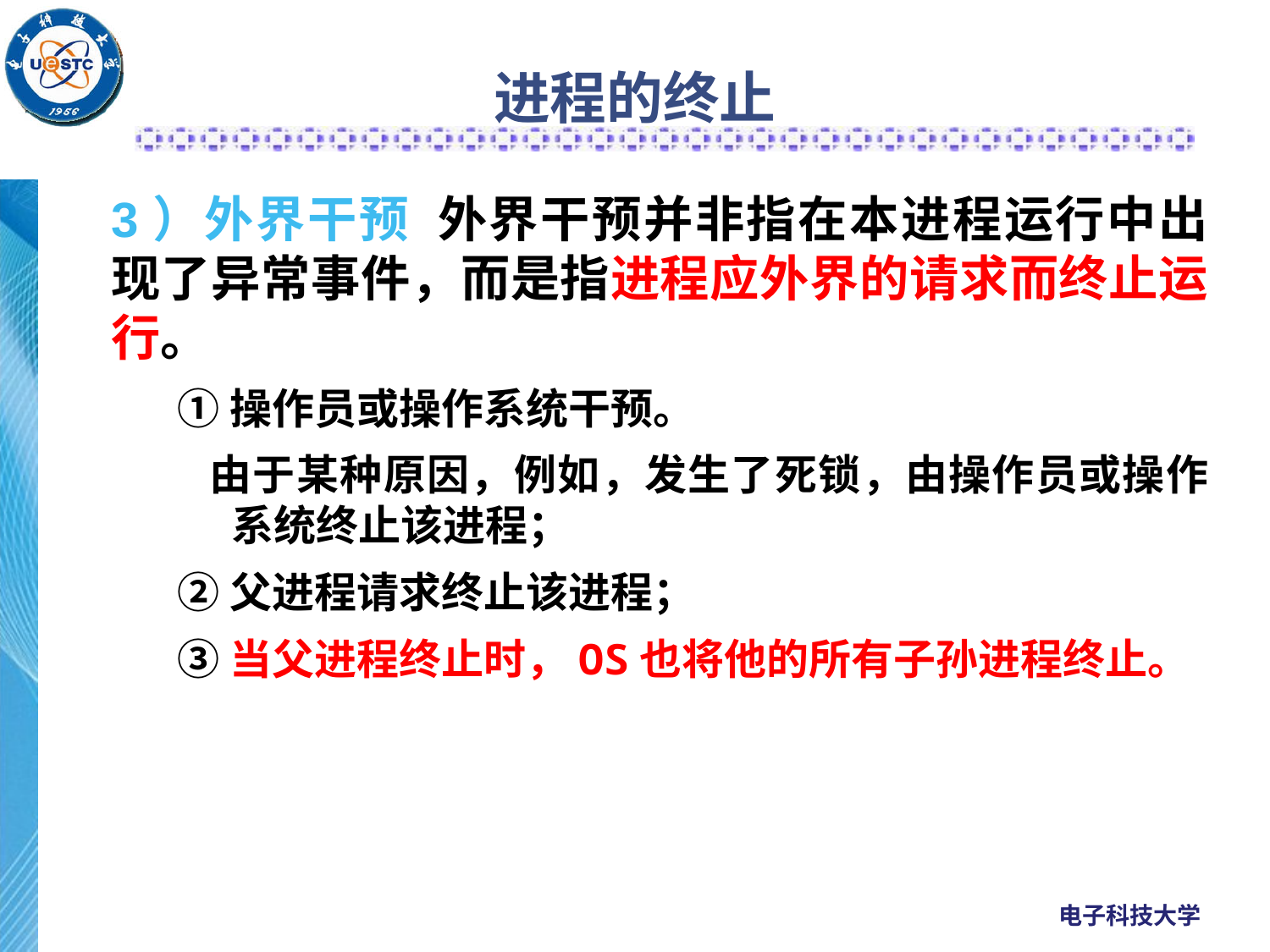

# 进程的终止
3）外界干预  外界干预并非指在本进程运行中出现了异常事件，而是指进程应外界的请求而终止运行。
①操作员或操作系统干预。
  由于某种原因，例如，发生了死锁，由操作员或操作系统终止该进程；
②父进程请求终止该进程；
③当父进程终止时，OS也将他的所有子孙进程终止。